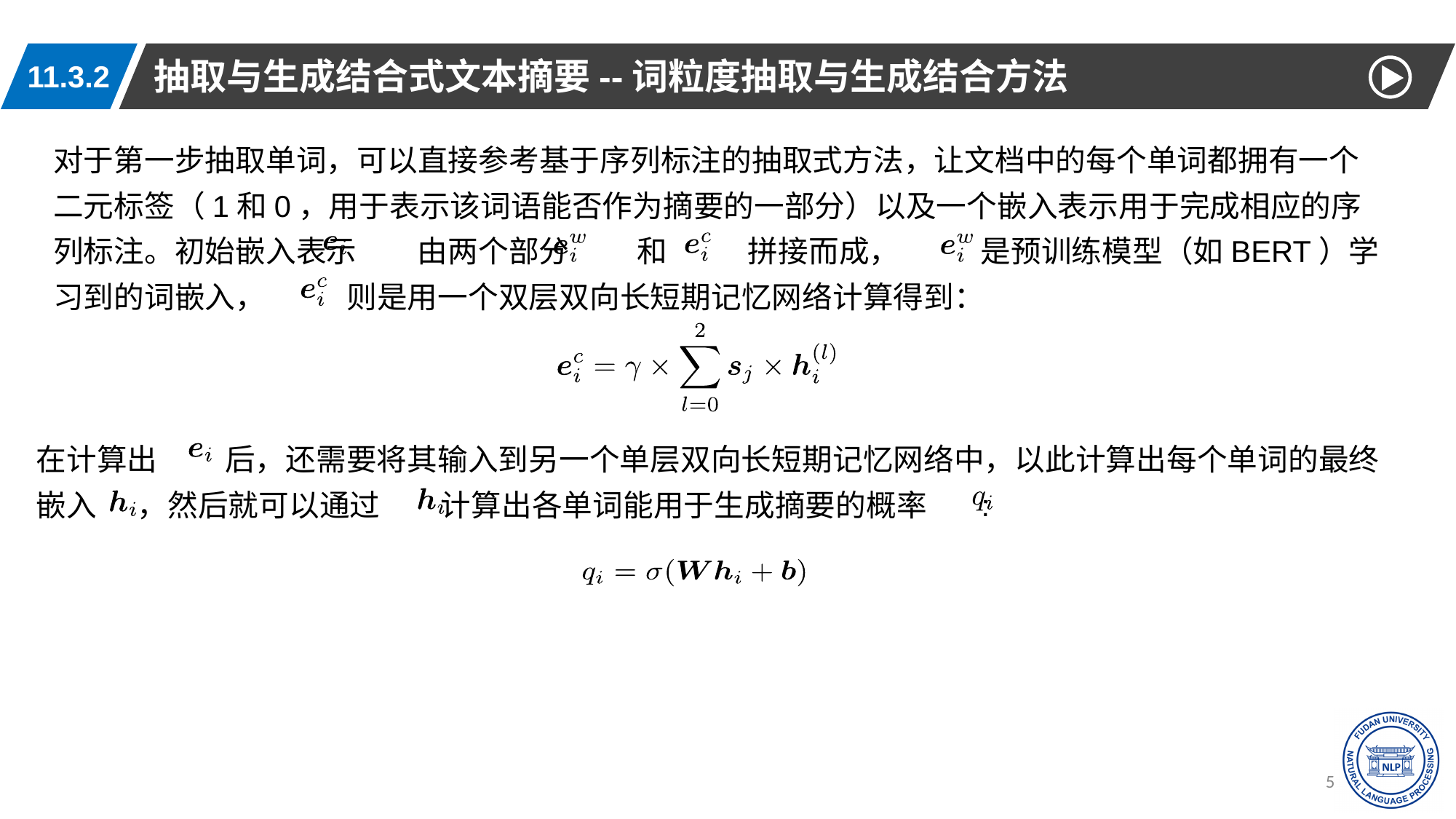

抽取与生成结合式文本摘要--词粒度抽取与生成结合方法
11.3.2

对于第一步抽取单词，可以直接参考基于序列标注的抽取式方法，让文档中的每个单词都拥有一个二元标签（1和0，用于表示该词语能否作为摘要的一部分）以及一个嵌入表示用于完成相应的序列标注。初始嵌入表示         由两个部分          和            拼接而成，            是预训练模型（如BERT）学习到的词嵌入，            则是用一个双层双向长短期记忆网络计算得到：

在计算出          后，还需要将其输入到另一个单层双向长短期记忆网络中，以此计算出每个单词的最终嵌入      ，然后就可以通过         计算出各单词能用于生成摘要的概率       :

51